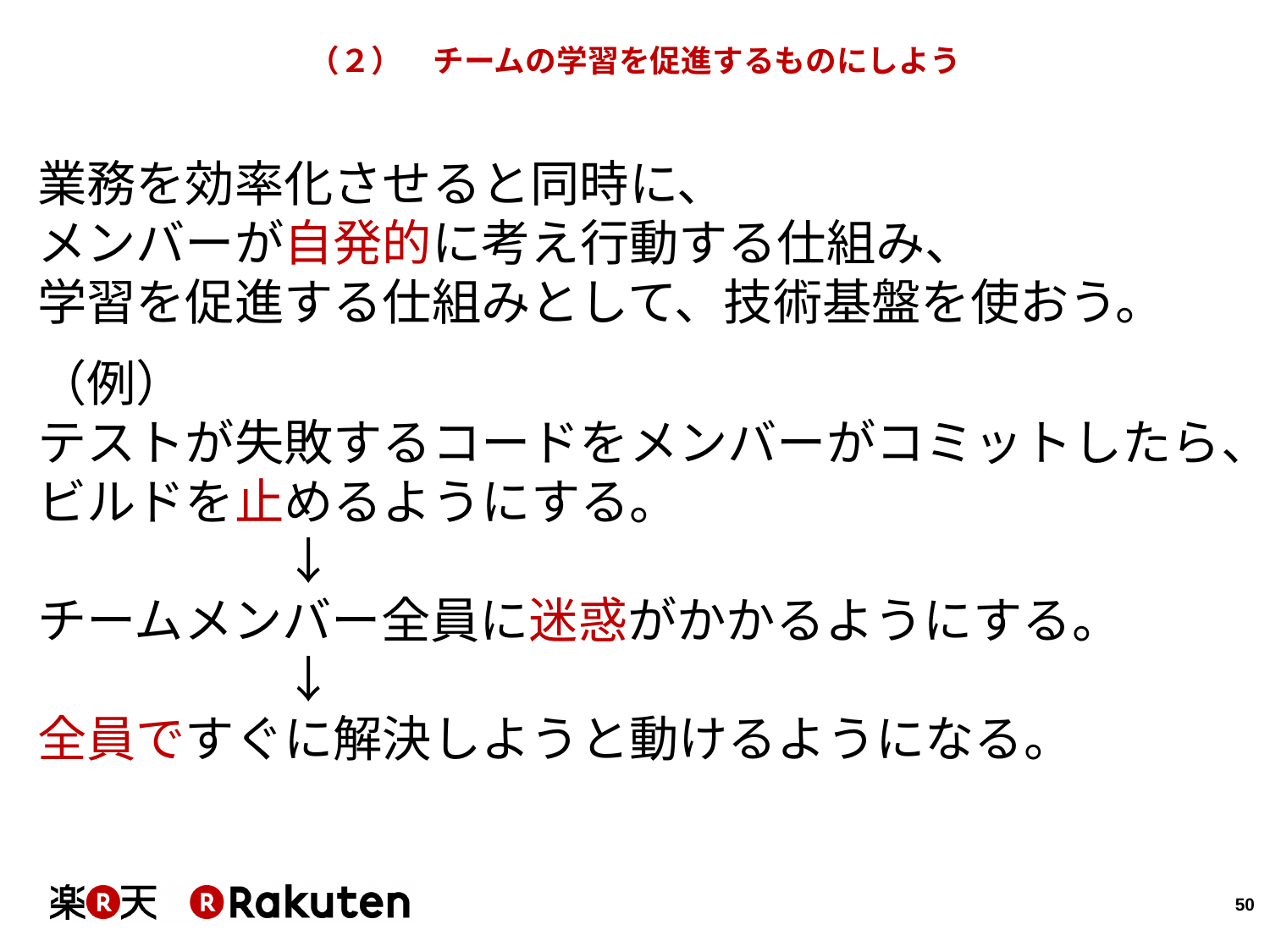

# （２）　チームの学習を促進するものにしよう
業務を効率化させると同時に、
メンバーが自発的に考え行動する仕組み、
学習を促進する仕組みとして、技術基盤を使おう。
（例）
テストが失敗するコードをメンバーがコミットしたら、
ビルドを止めるようにする。
　　　　　↓
チームメンバー全員に迷惑がかかるようにする。
　　　　　↓
全員ですぐに解決しようと動けるようになる。